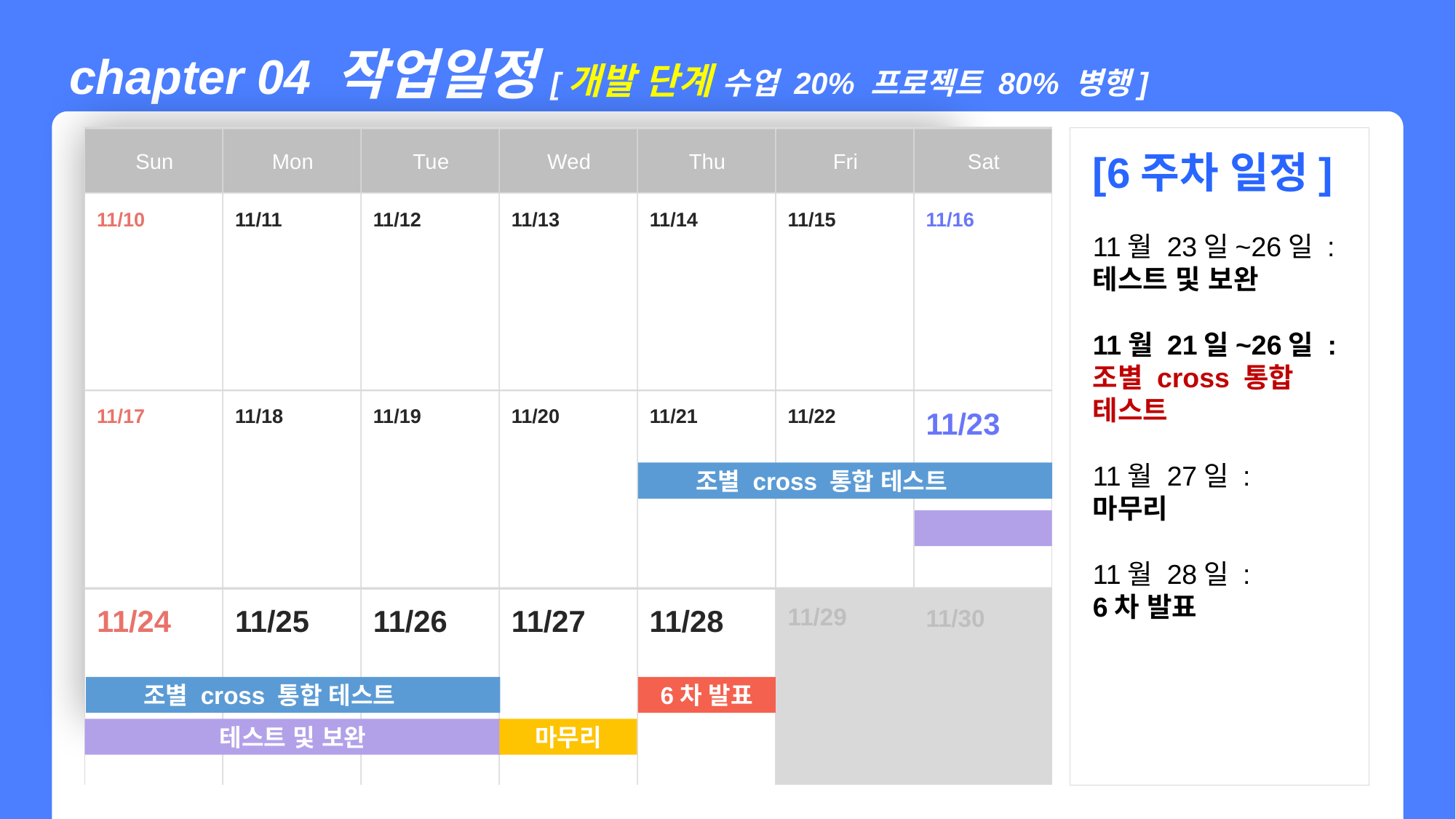

chapter 04 작업일정[개발 단계 수업 20% 프로젝트 80% 병행]

Sun
Mon
Tue
Wed
Thu
Fri
Sat
[6주차 일정]

11월 23일~26일 :
테스트 및 보완

11월 21일~26일 :
조별 cross 통합
테스트

11월 27일 :
마무리

11월 28일 :
6차 발표

11/10
11/11
11/12
11/13
11/14
11/15
11/16

11/17
11/18
11/19
11/20
11/21
11/22
11/23

조별 cross 통합 테스트

11/24
11/25
11/26
11/27
11/28
11/29
11/30

조별 cross 통합 테스트
6차 발표
테스트 및 보완
마무리